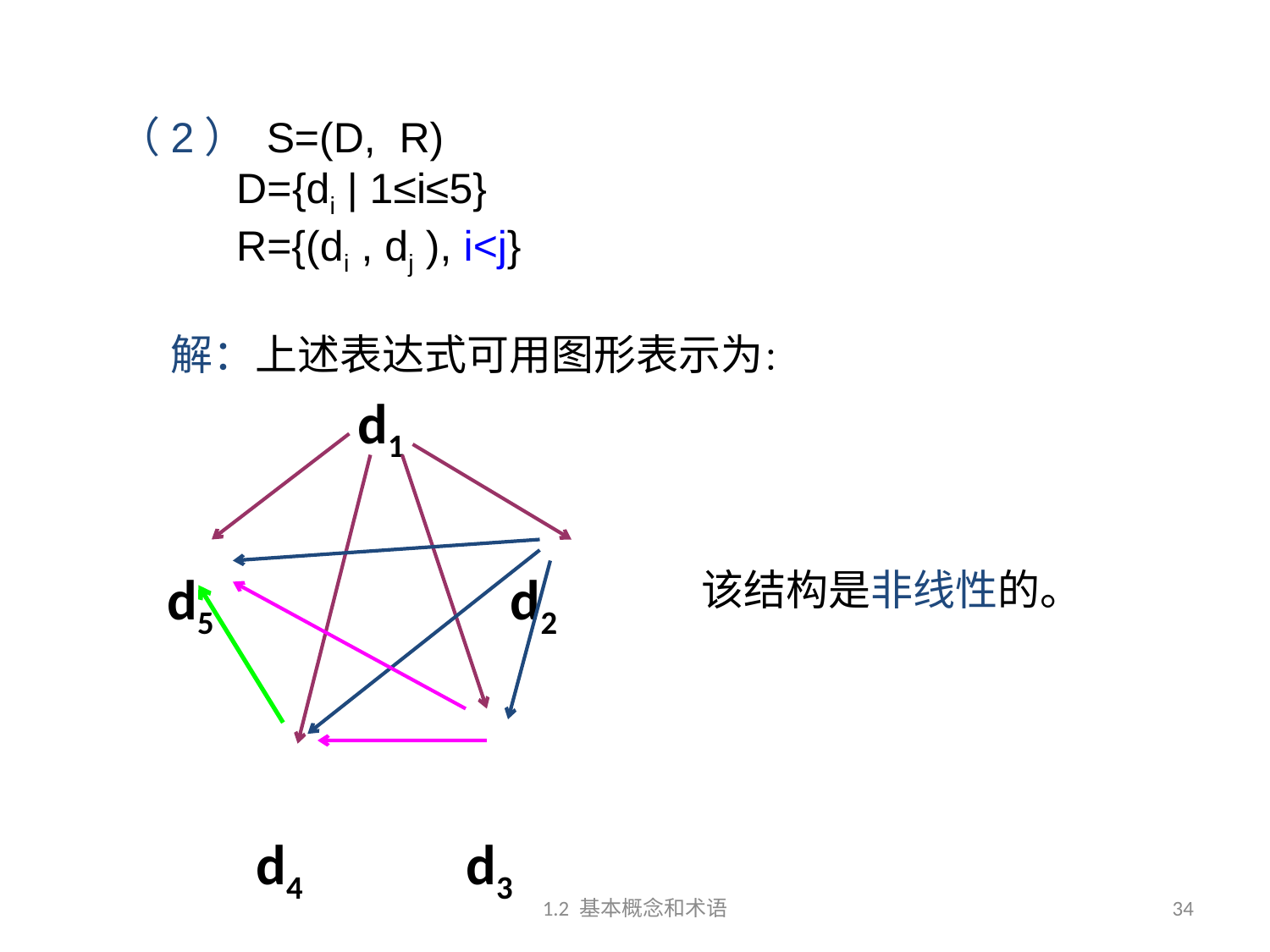

（2） S=(D,  R)
          D={di | 1≤i≤5}
          R={(di , dj ), i<j}
解：上述表达式可用图形表示为：
                  d1

   d5                                        d2

          d4                      d3

该结构是非线性的。

1.2 基本概念和术语
34